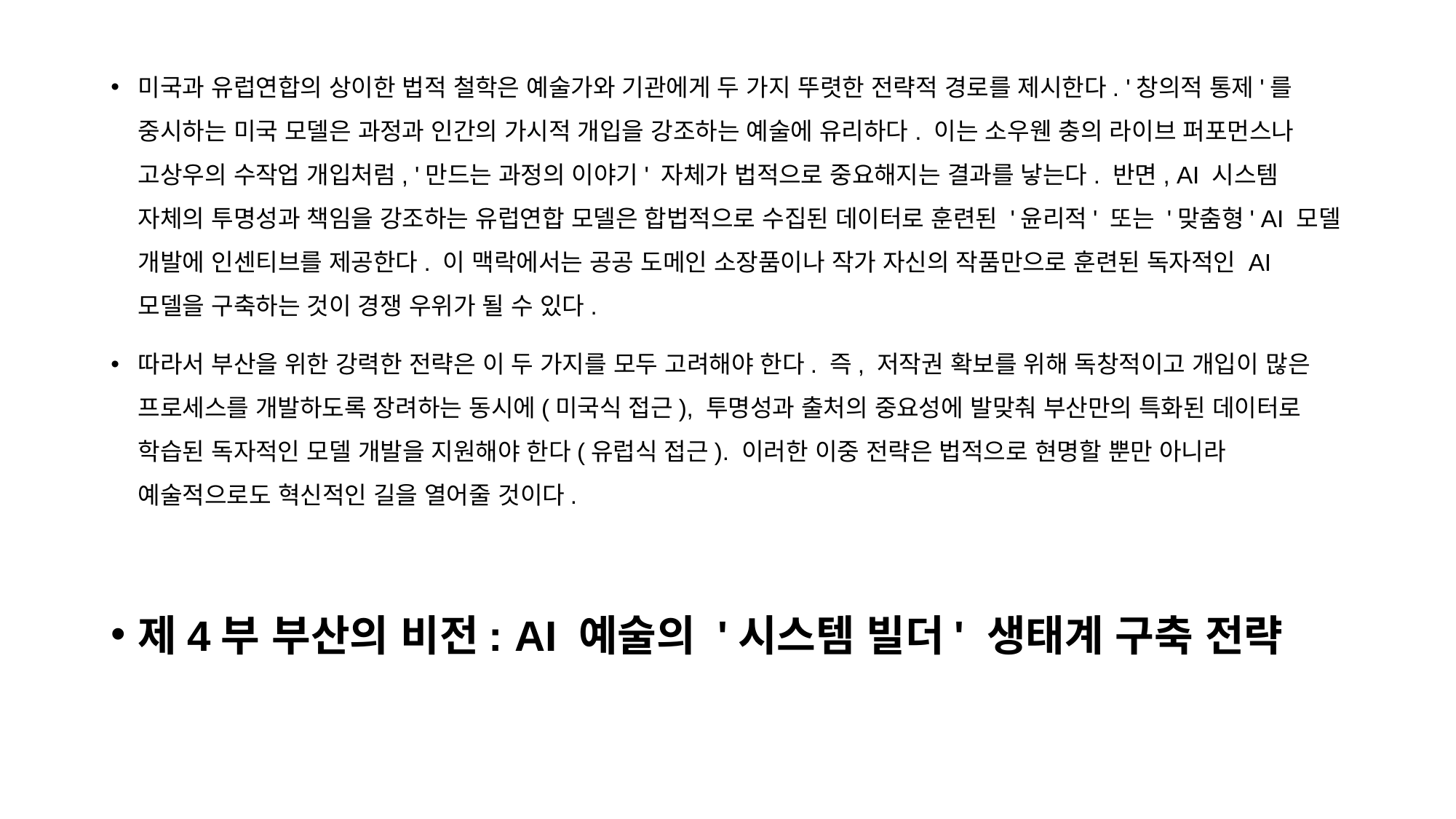

미국과 유럽연합의 상이한 법적 철학은 예술가와 기관에게 두 가지 뚜렷한 전략적 경로를 제시한다. '창의적 통제'를 중시하는 미국 모델은 과정과 인간의 가시적 개입을 강조하는 예술에 유리하다. 이는 소우웬 충의 라이브 퍼포먼스나 고상우의 수작업 개입처럼, '만드는 과정의 이야기' 자체가 법적으로 중요해지는 결과를 낳는다. 반면, AI 시스템 자체의 투명성과 책임을 강조하는 유럽연합 모델은 합법적으로 수집된 데이터로 훈련된 '윤리적' 또는 '맞춤형' AI 모델 개발에 인센티브를 제공한다. 이 맥락에서는 공공 도메인 소장품이나 작가 자신의 작품만으로 훈련된 독자적인 AI 모델을 구축하는 것이 경쟁 우위가 될 수 있다.
따라서 부산을 위한 강력한 전략은 이 두 가지를 모두 고려해야 한다. 즉, 저작권 확보를 위해 독창적이고 개입이 많은 프로세스를 개발하도록 장려하는 동시에(미국식 접근), 투명성과 출처의 중요성에 발맞춰 부산만의 특화된 데이터로 학습된 독자적인 모델 개발을 지원해야 한다(유럽식 접근). 이러한 이중 전략은 법적으로 현명할 뿐만 아니라 예술적으로도 혁신적인 길을 열어줄 것이다.

제4부 부산의 비전: AI 예술의 '시스템 빌더' 생태계 구축 전략